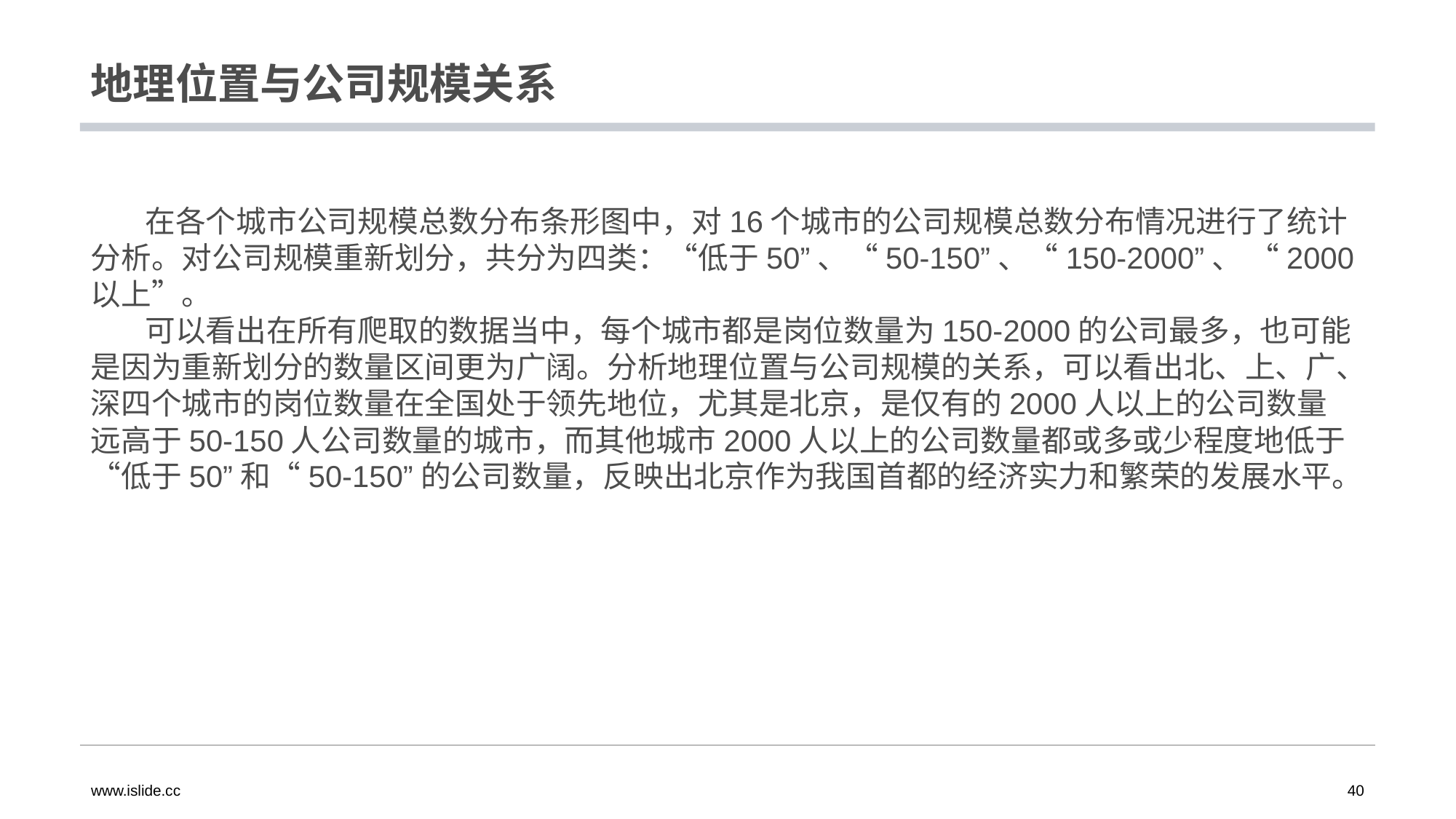

地理位置与公司规模关系
       在各个城市公司规模总数分布条形图中，对16个城市的公司规模总数分布情况进行了统计分析。对公司规模重新划分，共分为四类：“低于50”、“50-150”、“150-2000”、 “2000以上”。
       可以看出在所有爬取的数据当中，每个城市都是岗位数量为150-2000的公司最多，也可能是因为重新划分的数量区间更为广阔。分析地理位置与公司规模的关系，可以看出北、上、广、深四个城市的岗位数量在全国处于领先地位，尤其是北京，是仅有的2000人以上的公司数量远高于50-150人公司数量的城市，而其他城市2000人以上的公司数量都或多或少程度地低于“低于50”和“50-150”的公司数量，反映出北京作为我国首都的经济实力和繁荣的发展水平。

www.islide.cc
40